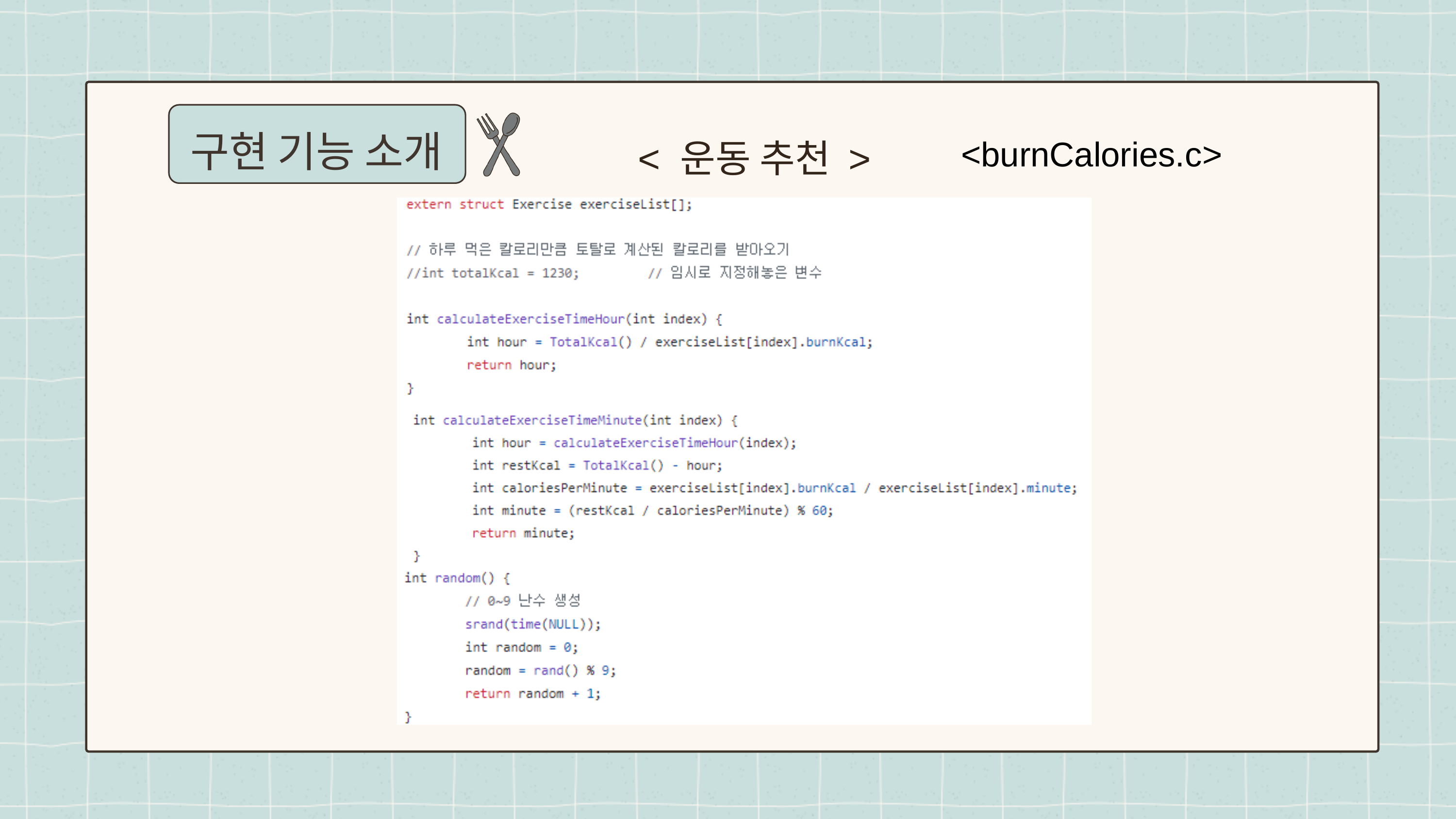

< 운동 추천 >
구현 기능 소개
<burnCalories.c>